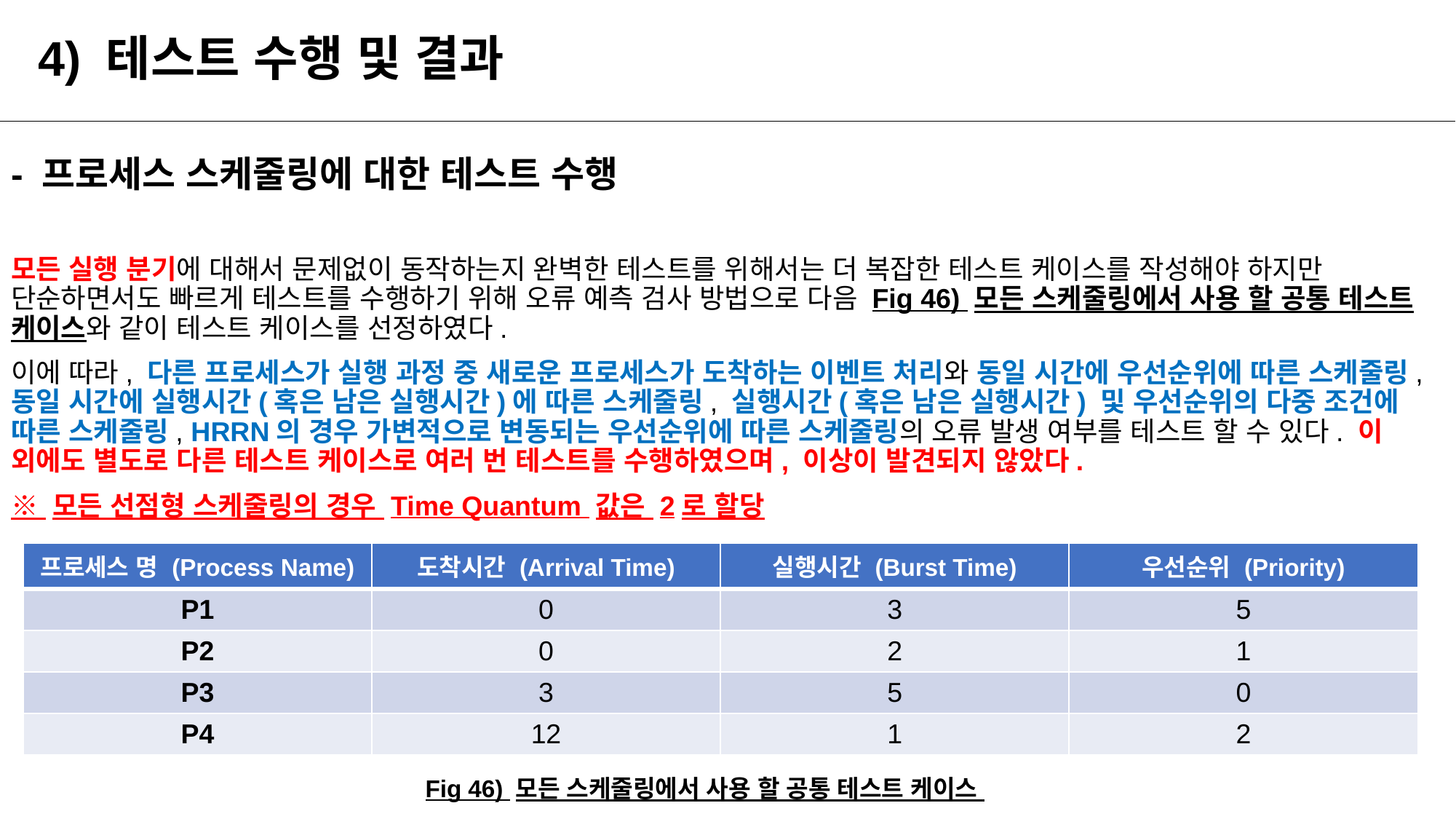

# 4) 테스트 수행 및 결과

- 프로세스 스케줄링에 대한 테스트 수행

모든 실행 분기에 대해서 문제없이 동작하는지 완벽한 테스트를 위해서는 더 복잡한 테스트 케이스를 작성해야 하지만 단순하면서도 빠르게 테스트를 수행하기 위해 오류 예측 검사 방법으로 다음 Fig 46) 모든 스케줄링에서 사용 할 공통 테스트 케이스와 같이 테스트 케이스를 선정하였다.
이에 따라, 다른 프로세스가 실행 과정 중 새로운 프로세스가 도착하는 이벤트 처리와 동일 시간에 우선순위에 따른 스케줄링, 동일 시간에 실행시간(혹은 남은 실행시간)에 따른 스케줄링, 실행시간(혹은 남은 실행시간) 및 우선순위의 다중 조건에 따른 스케줄링, HRRN의 경우 가변적으로 변동되는 우선순위에 따른 스케줄링의 오류 발생 여부를 테스트 할 수 있다. 이 외에도 별도로 다른 테스트 케이스로 여러 번 테스트를 수행하였으며, 이상이 발견되지 않았다.
※ 모든 선점형 스케줄링의 경우 Time Quantum 값은 2로 할당

| 프로세스 명 (Process Name) | 도착시간 (Arrival Time) | 실행시간 (Burst Time) | 우선순위 (Priority) |
| --- | --- | --- | --- |
| P1 | 0 | 3 | 5 |
| P2 | 0 | 2 | 1 |
| P3 | 3 | 5 | 0 |
| P4 | 12 | 1 | 2 |
Fig 46) 모든 스케줄링에서 사용 할 공통 테스트 케이스